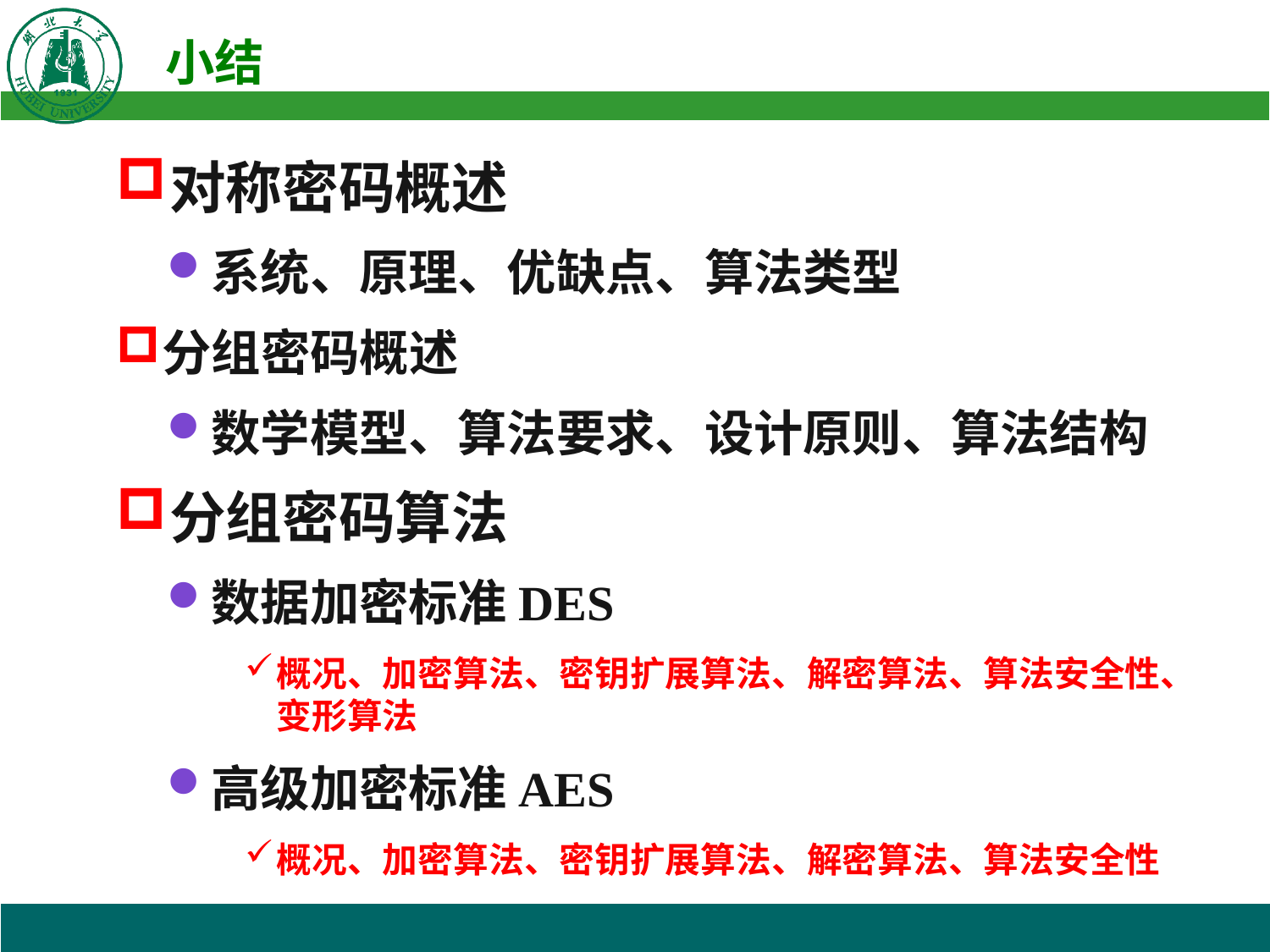

对称密码概述
系统、原理、优缺点、算法类型
分组密码概述
数学模型、算法要求、设计原则、算法结构
分组密码算法
数据加密标准DES
概况、加密算法、密钥扩展算法、解密算法、算法安全性、变形算法
高级加密标准AES
概况、加密算法、密钥扩展算法、解密算法、算法安全性